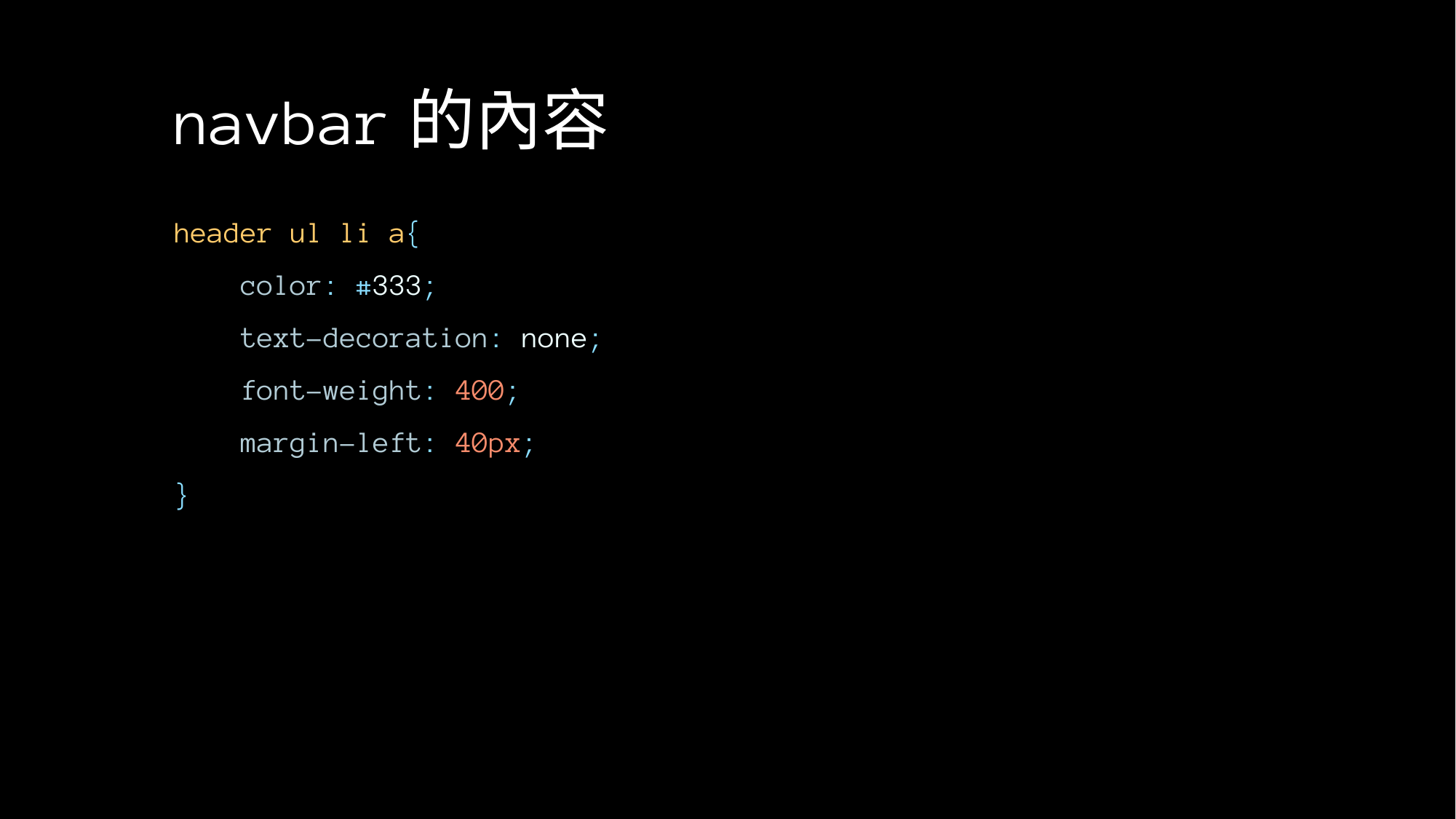

# navbar的內容
header ul li a{
    color: #333;
    text-decoration: none;
    font-weight: 400;
    margin-left: 40px;
}